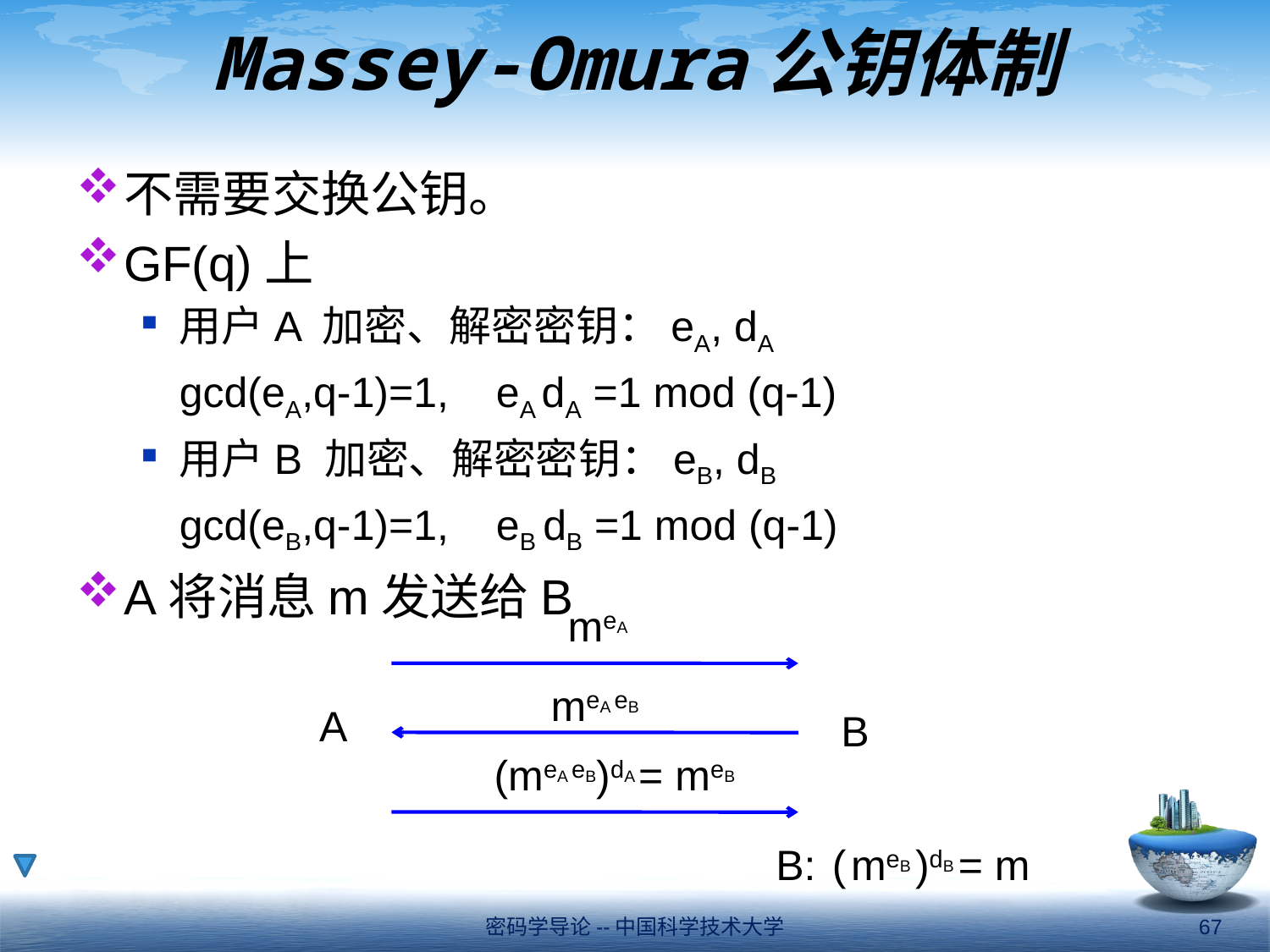

# Massey-Omura公钥体制
不需要交换公钥。
GF(q)上
用户A 加密、解密密钥：eA, dA
	gcd(eA,q-1)=1,    eA dA =1 mod (q-1)
用户B 加密、解密密钥：eB, dB
	gcd(eB,q-1)=1,    eB dB =1 mod (q-1)
A将消息m发送给B

meA
meA eB
A
B
(meA eB)dA = meB
B:  ( meB )dB = m

密码学导论--中国科学技术大学
67